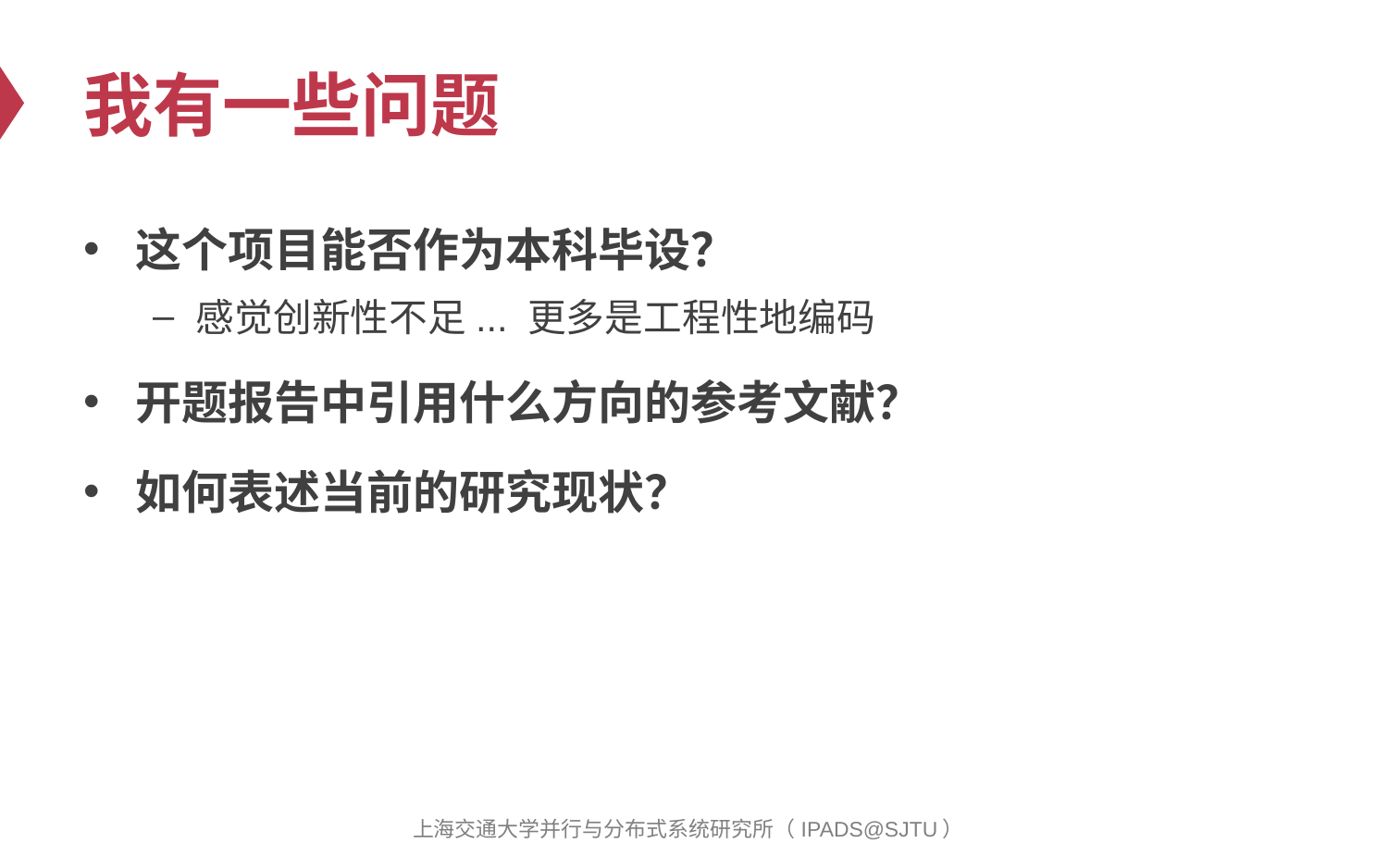

# 我有一些问题
这个项目能否作为本科毕设？
感觉创新性不足... 更多是工程性地编码
开题报告中引用什么方向的参考文献？
如何表述当前的研究现状？
6
上海交通大学并行与分布式系统研究所（IPADS@SJTU）